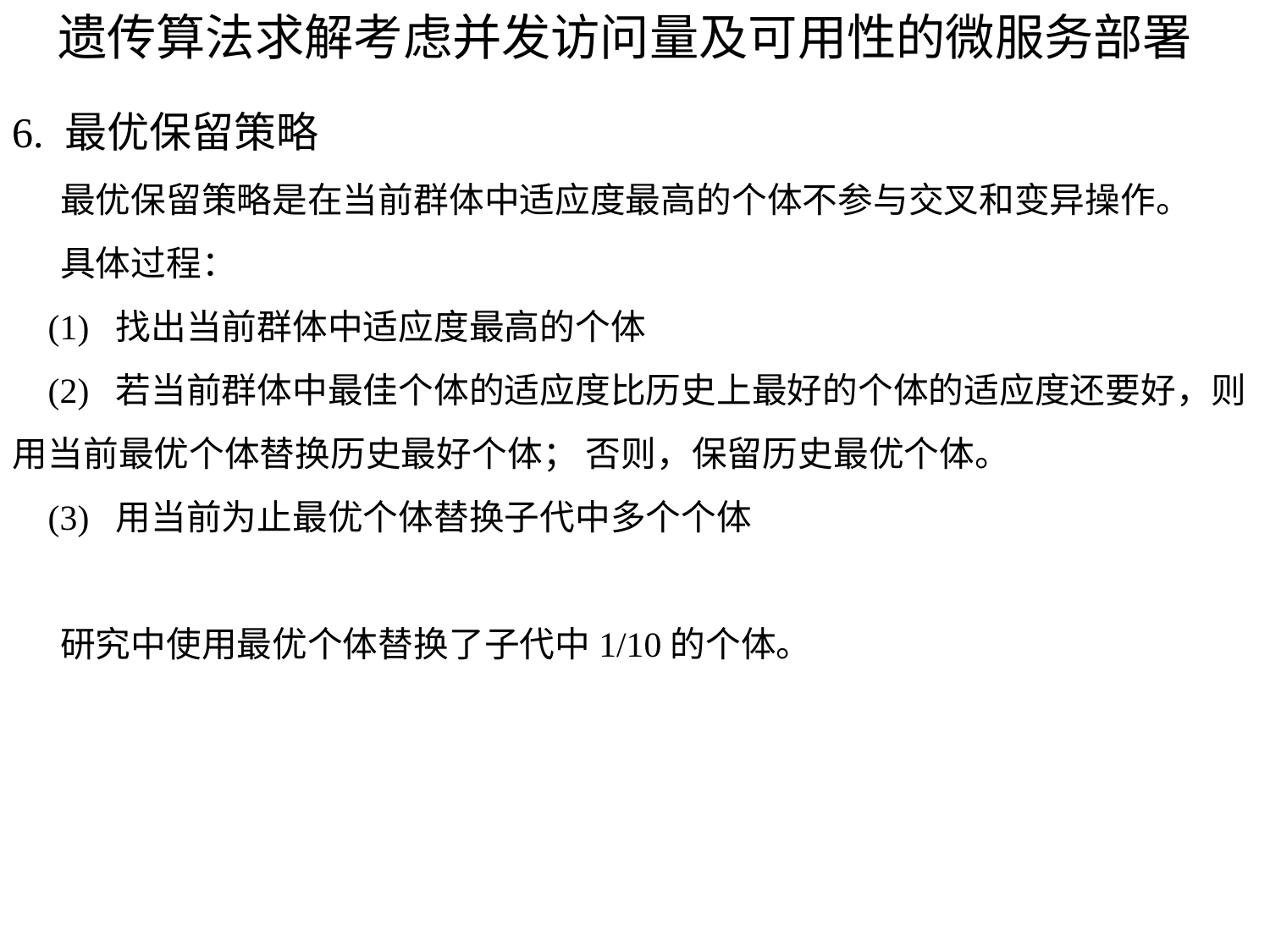

# 遗传算法求解考虑并发访问量及可用性的微服务部署
6. 最优保留策略
     最优保留策略是在当前群体中适应度最高的个体不参与交叉和变异操作。
     具体过程：
    (1)  找出当前群体中适应度最高的个体
    (2)  若当前群体中最佳个体的适应度比历史上最好的个体的适应度还要好，则用当前最优个体替换历史最好个体； 否则，保留历史最优个体。
    (3)  用当前为止最优个体替换子代中多个个体

     研究中使用最优个体替换了子代中1/10的个体。